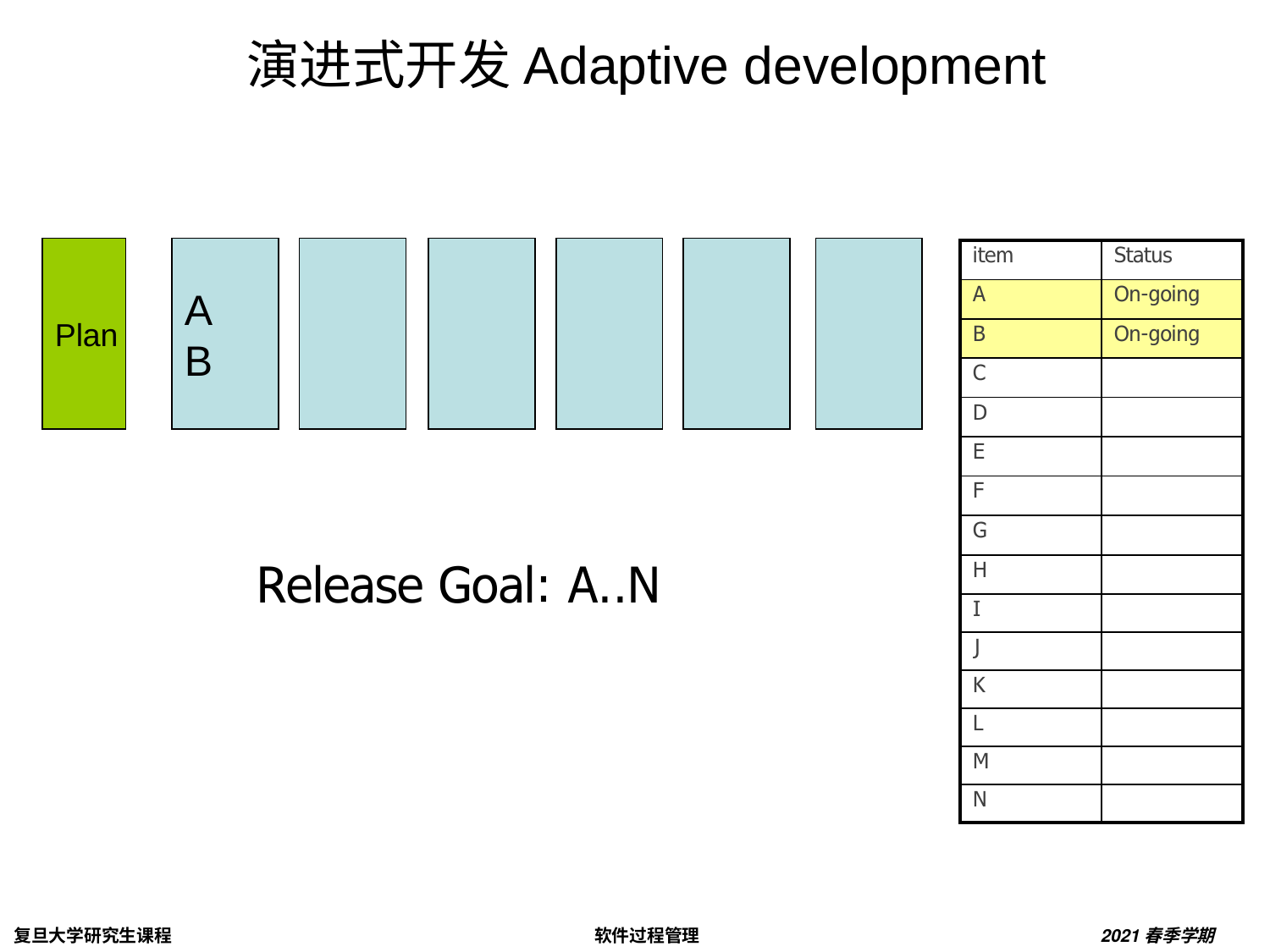

演进式开发Adaptive development
Plan
A
B

| item | Status |
| --- | --- |
| A | On-going |
| B | On-going |
| C |  |
| D |  |
| E |  |
| F |  |
| G |  |
| H |  |
| I |  |
| J |  |
| K |  |
| L |  |
| M |  |
| N |  |
Release Goal: A..N